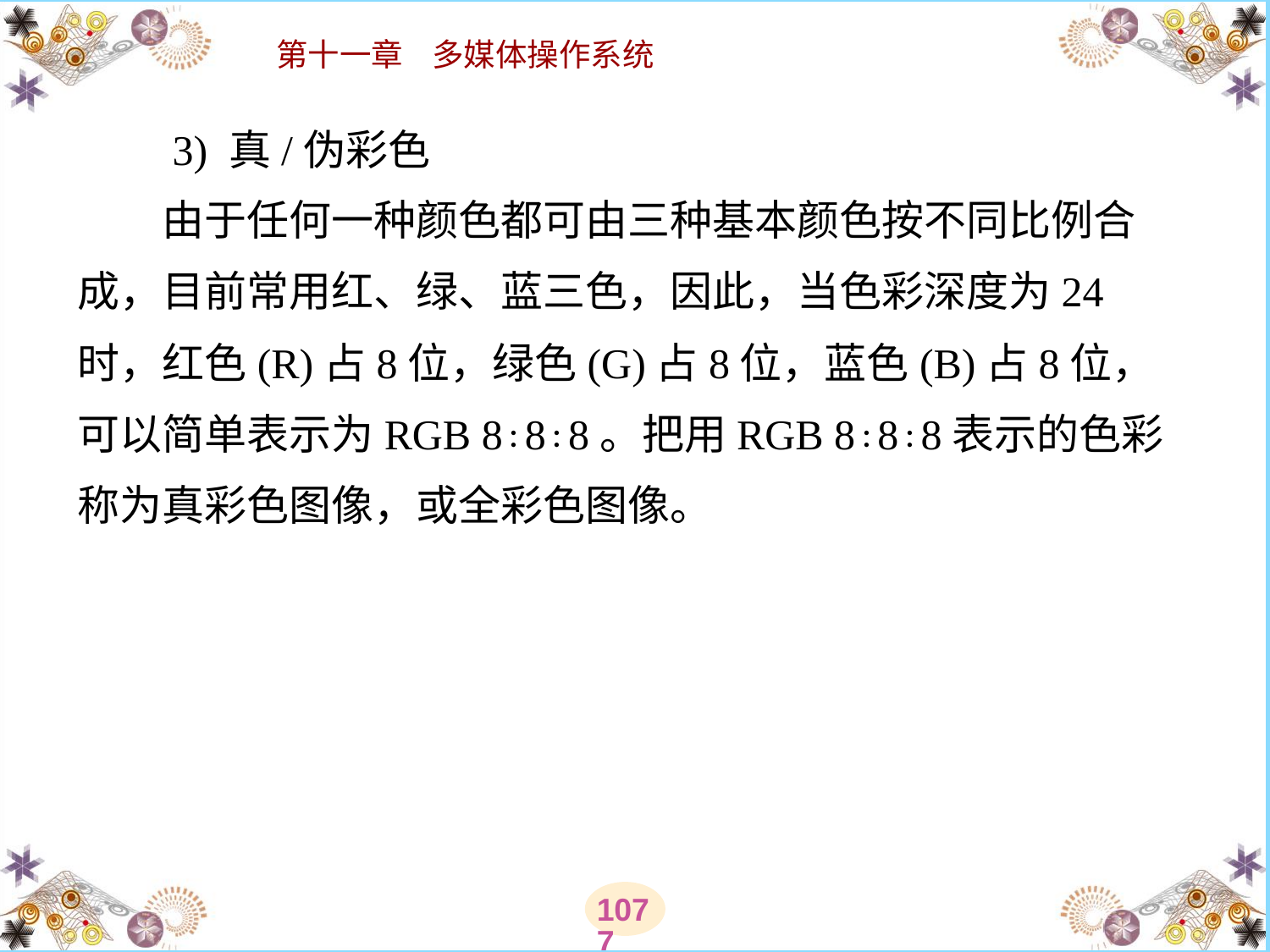

# 3) 真/伪彩色 　　由于任何一种颜色都可由三种基本颜色按不同比例合成，目前常用红、绿、蓝三色，因此，当色彩深度为24时，红色(R)占8位，绿色(G)占8位，蓝色(B)占8位，可以简单表示为RGB 8∶8∶8。把用RGB 8∶8∶8表示的色彩称为真彩色图像，或全彩色图像。